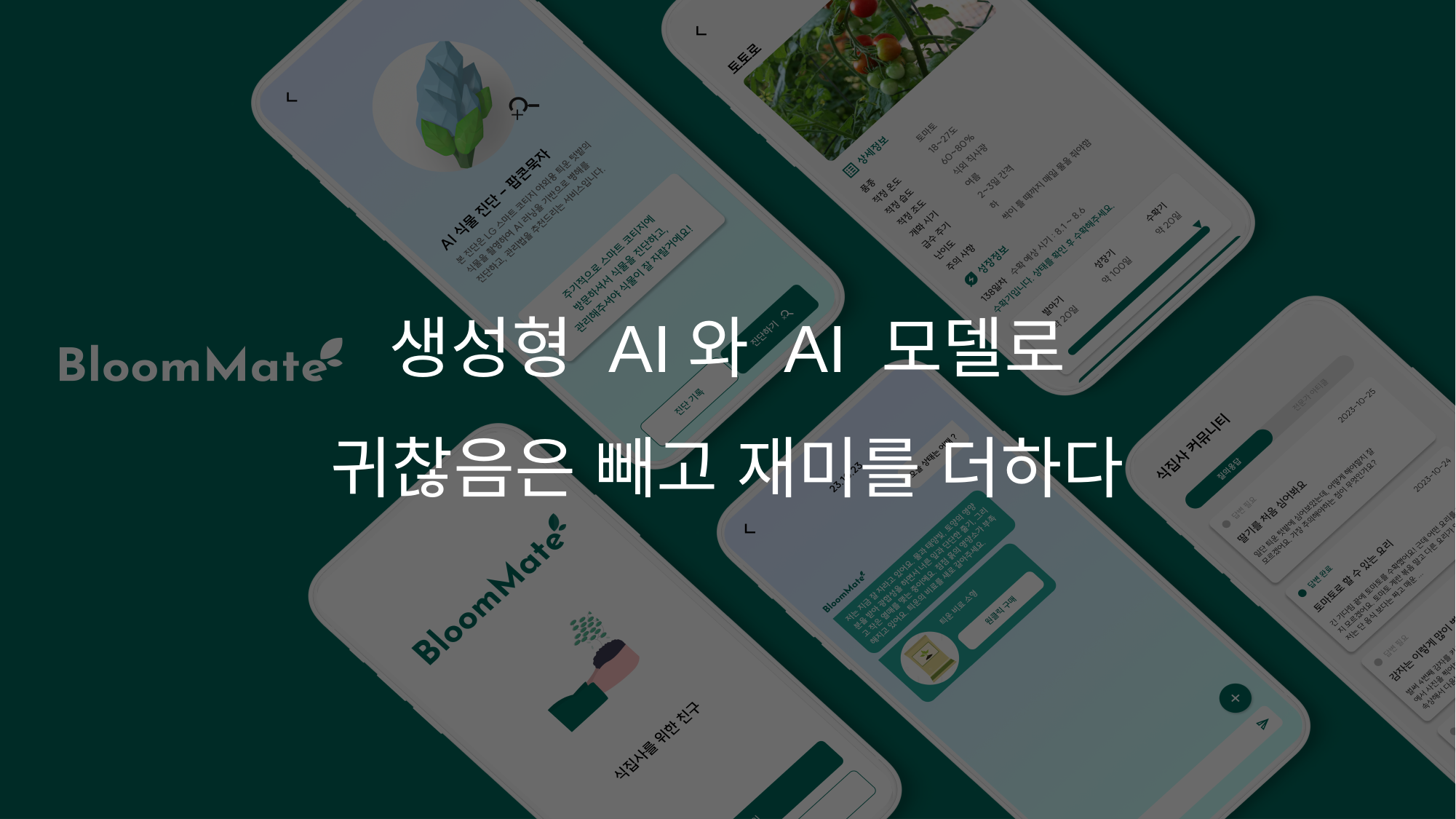

생성형 AI와 AI 모델로
귀찮음은 빼고 재미를 더하다